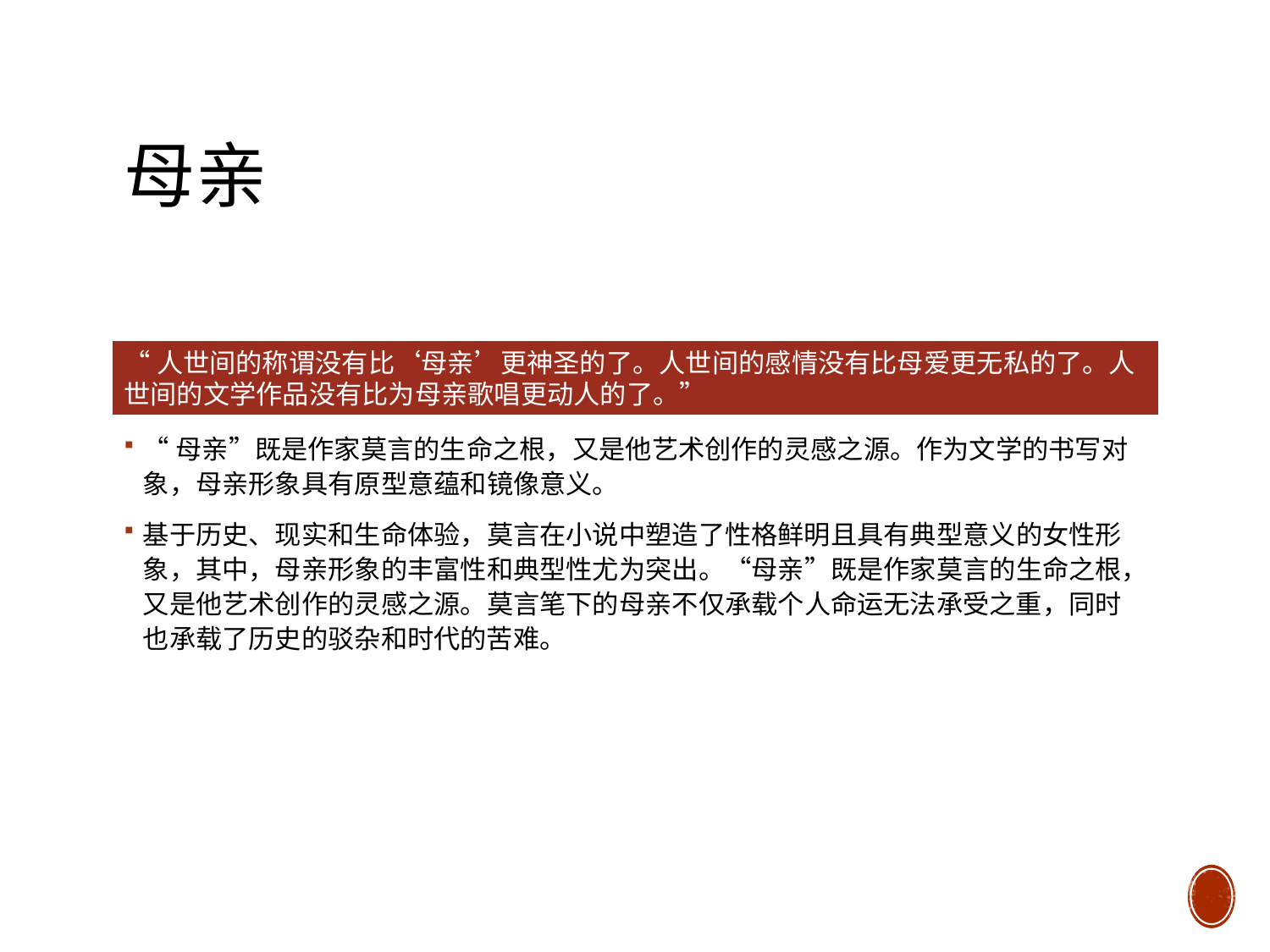

# 母亲
“人世间的称谓没有比‘母亲’更神圣的了。人世间的感情没有比母爱更无私的了。人世间的文学作品没有比为母亲歌唱更动人的了。”

“母亲”既是作家莫言的生命之根，又是他艺术创作的灵感之源。作为文学的书写对象，母亲形象具有原型意蕴和镜像意义。
基于历史、现实和生命体验，莫言在小说中塑造了性格鲜明且具有典型意义的女性形象，其中，母亲形象的丰富性和典型性尤为突出。“母亲”既是作家莫言的生命之根，又是他艺术创作的灵感之源。莫言笔下的母亲不仅承载个人命运无法承受之重，同时也承载了历史的驳杂和时代的苦难。